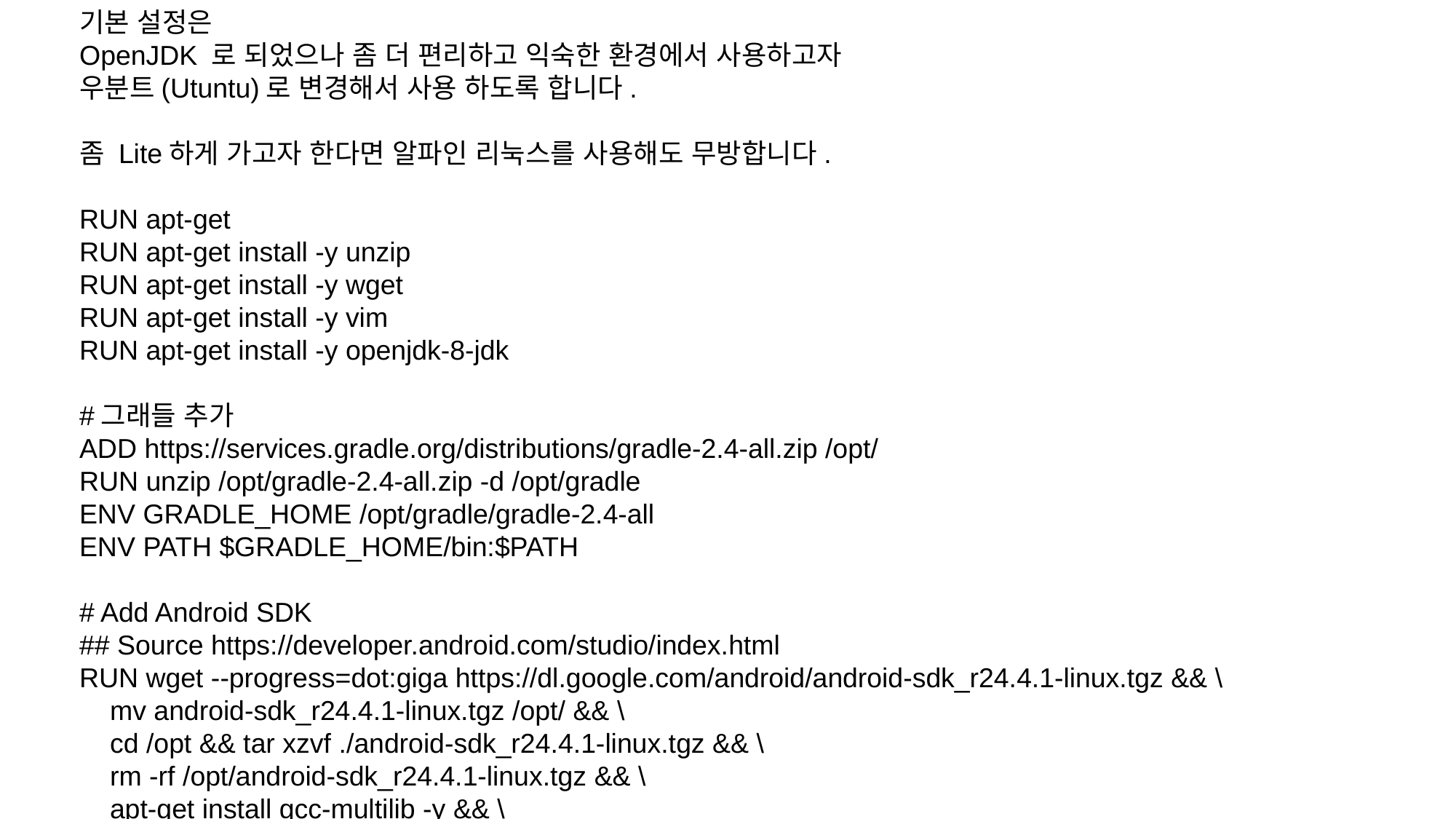

기본 설정은
OpenJDK 로 되었으나 좀 더 편리하고 익숙한 환경에서 사용하고자
우분트(Utuntu)로 변경해서 사용 하도록 합니다.

좀 Lite하게 가고자 한다면 알파인 리눅스를 사용해도 무방합니다.

RUN apt-get
RUN apt-get install -y unzip
RUN apt-get install -y wget
RUN apt-get install -y vim
RUN apt-get install -y openjdk-8-jdk

#그래들 추가
ADD https://services.gradle.org/distributions/gradle-2.4-all.zip /opt/
RUN unzip /opt/gradle-2.4-all.zip -d /opt/gradle
ENV GRADLE_HOME /opt/gradle/gradle-2.4-all
ENV PATH $GRADLE_HOME/bin:$PATH

# Add Android SDK
## Source https://developer.android.com/studio/index.html
RUN wget --progress=dot:giga https://dl.google.com/android/android-sdk_r24.4.1-linux.tgz && \
    mv android-sdk_r24.4.1-linux.tgz /opt/ && \
    cd /opt && tar xzvf ./android-sdk_r24.4.1-linux.tgz && \
    rm -rf /opt/android-sdk_r24.4.1-linux.tgz && \
    apt-get install gcc-multilib -y && \
    apt-get autoclean -y && \
    apt-get autoremove -y
ENV ANDROID_HOME /opt/android-sdk-linux/
ENV PATH $ANDROID_HOME/tools:$ANDROID_HOME/platform-tools:$PATH
RUN chmod -R 755 $ANDROID_HOME